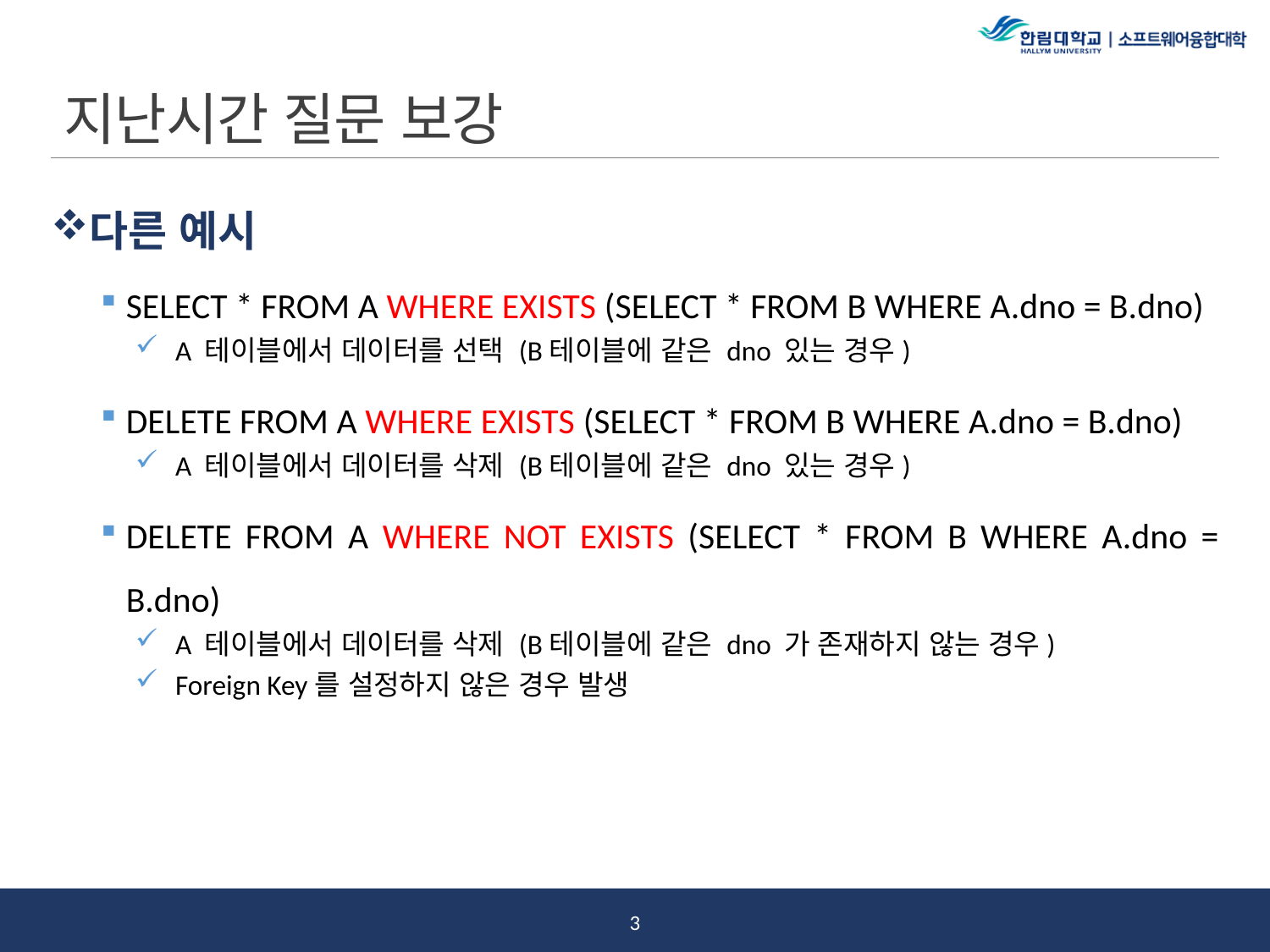

# 지난시간 질문 보강
다른 예시
SELECT * FROM A WHERE EXISTS (SELECT * FROM B WHERE A.dno = B.dno)
A 테이블에서 데이터를 선택 (B테이블에 같은 dno 있는 경우)
DELETE FROM A WHERE EXISTS (SELECT * FROM B WHERE A.dno = B.dno)
A 테이블에서 데이터를 삭제 (B테이블에 같은 dno 있는 경우)
DELETE FROM A WHERE NOT EXISTS (SELECT * FROM B WHERE A.dno = B.dno)
A 테이블에서 데이터를 삭제 (B테이블에 같은 dno 가 존재하지 않는 경우)
Foreign Key를 설정하지 않은 경우 발생

3